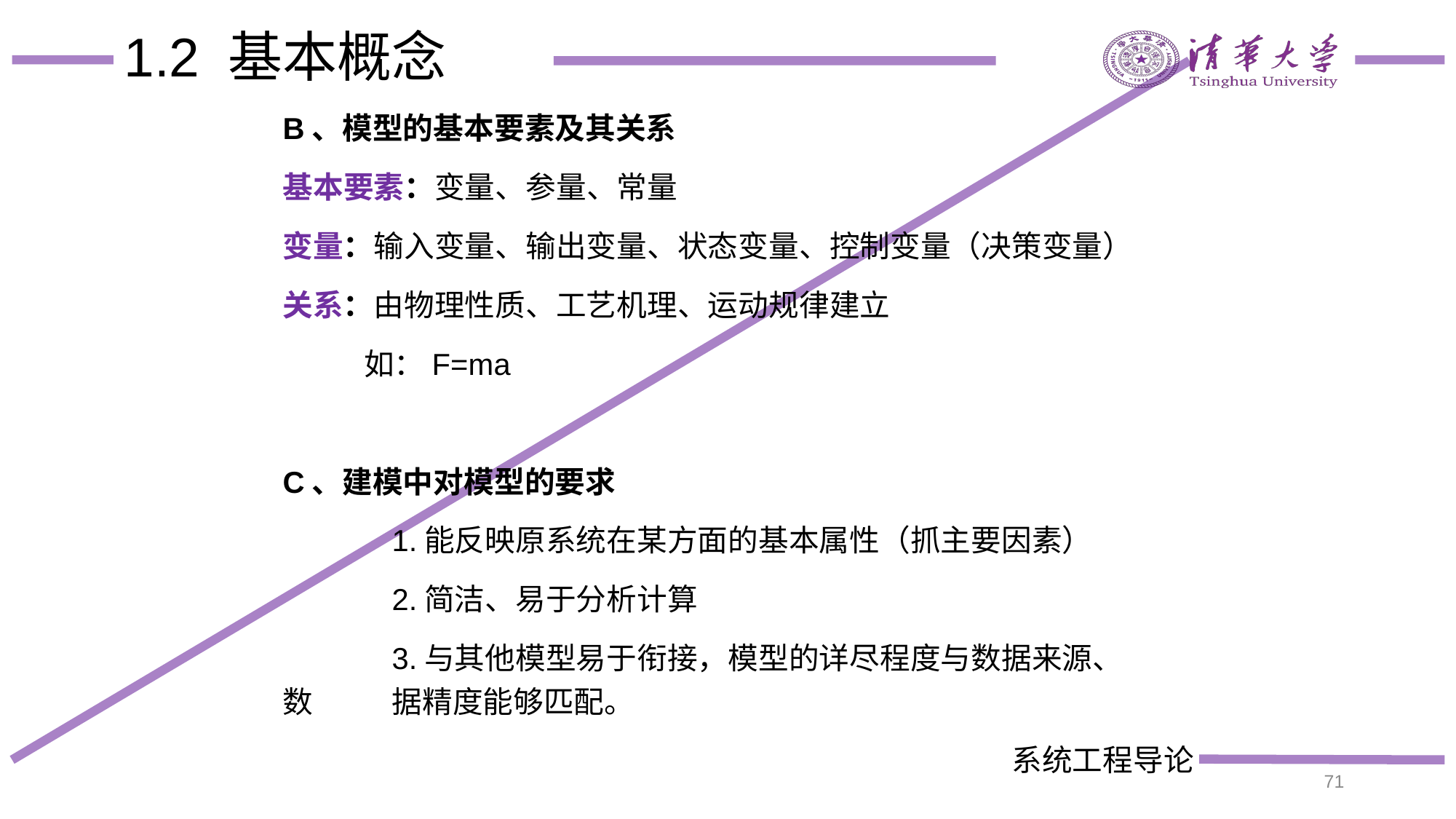

# 1.2 基本概念
B、模型的基本要素及其关系
基本要素：变量、参量、常量
变量：输入变量、输出变量、状态变量、控制变量（决策变量）
关系：由物理性质、工艺机理、运动规律建立
           如：F=ma

C、建模中对模型的要求
    	1.能反映原系统在某方面的基本属性（抓主要因素）
    	2.简洁、易于分析计算
    	3.与其他模型易于衔接，模型的详尽程度与数据来源、数	据精度能够匹配。
71